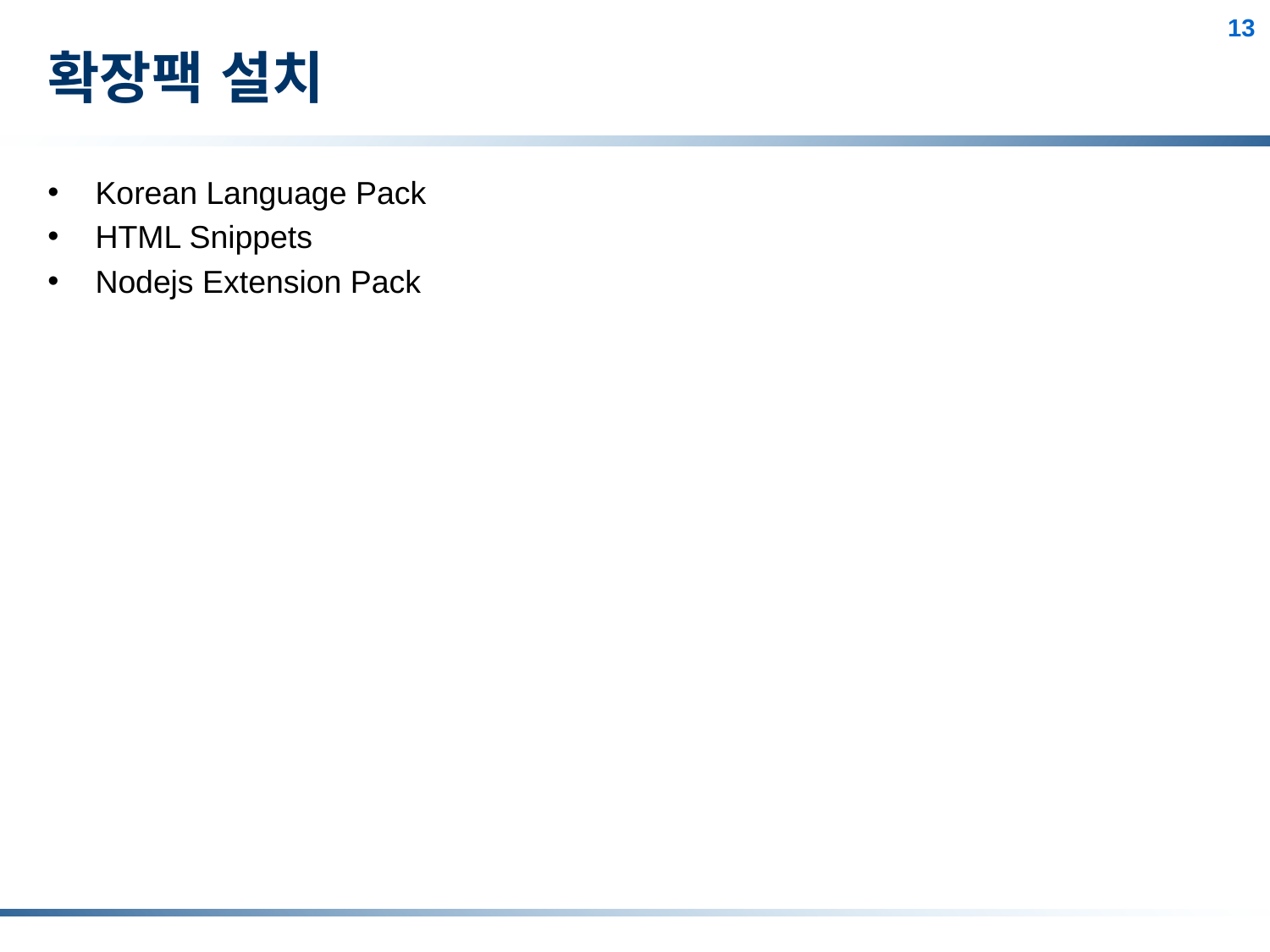

# 확장팩 설치
Korean Language Pack
HTML Snippets
Nodejs Extension Pack